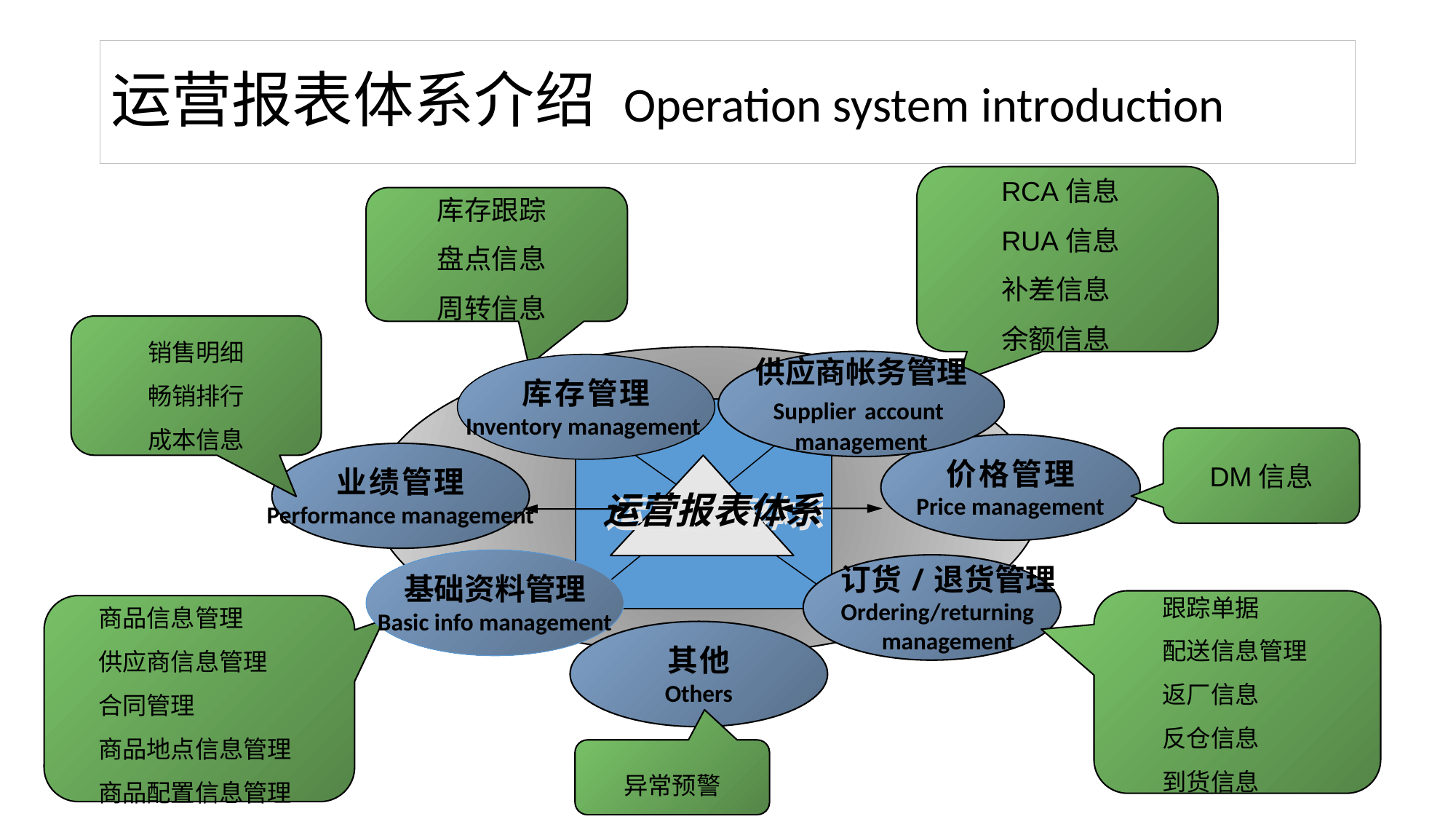

# 运营报表体系介绍 Operation system introduction
RCA信息
RUA信息
补差信息
余额信息

库存跟踪
盘点信息
周转信息

销售明细
畅销排行
成本信息

供应商帐务管理
Supplier account
management
库存管理
Inventory management

DM信息
价格管理
Price management
业绩管理
Performance management

运营报表体系

基础资料管理
Basic info management
订货/退货管理
Ordering/returning
management
跟踪单据
配送信息管理
返厂信息
反仓信息
到货信息
商品信息管理
供应商信息管理
合同管理
商品地点信息管理
商品配置信息管理

其他
Others

异常预警